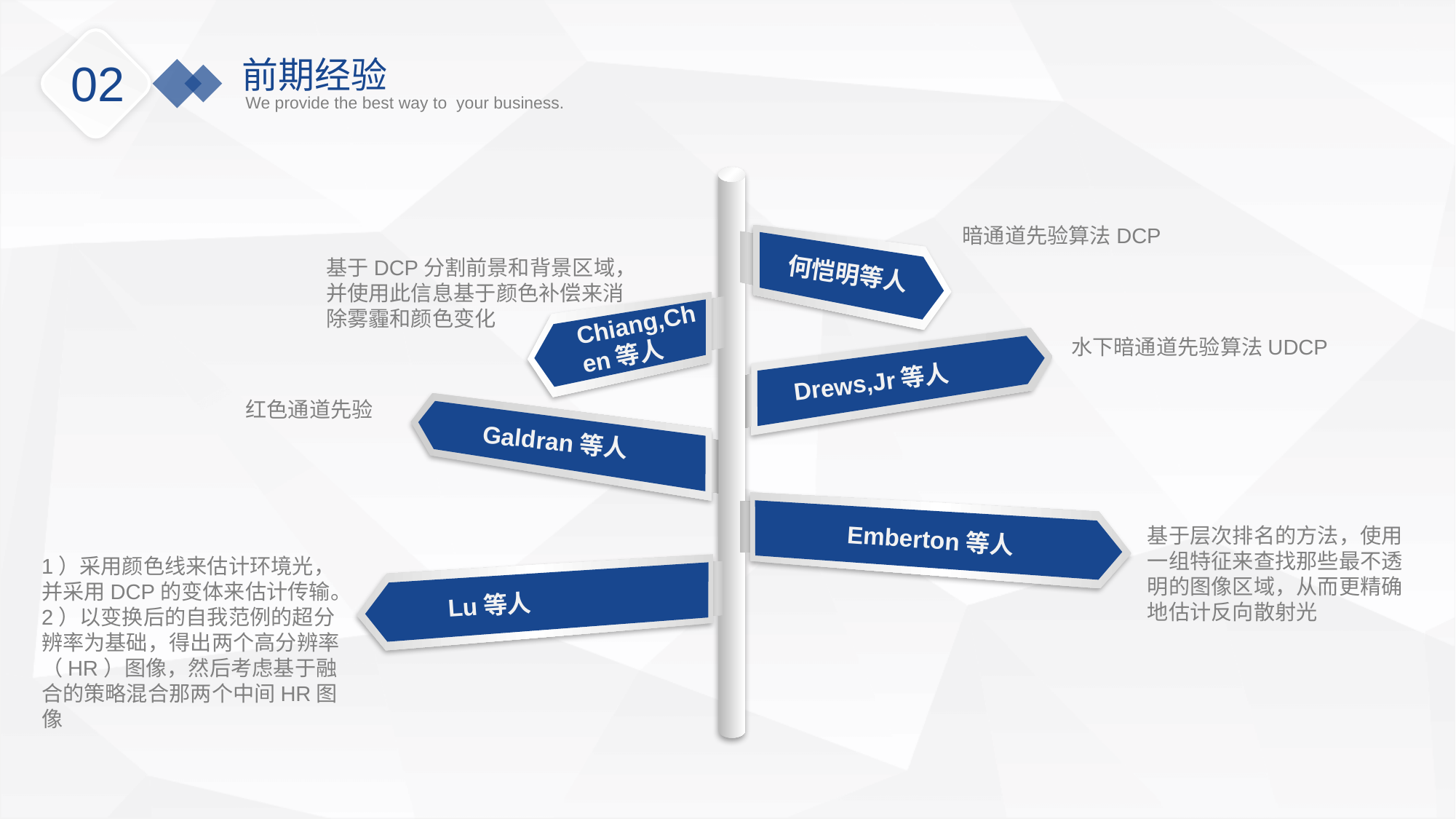

前期经验
We provide the best way to  your business.
02

暗通道先验算法DCP

基于DCP分割前景和背景区域，并使用此信息基于颜色补偿来消除雾霾和颜色变化
    何恺明等人

Chiang,Chen等人

水下暗通道先验算法UDCP
   Drews,Jr等人
红色通道先验

Galdran等人

基于层次排名的方法，使用一组特征来查找那些最不透明的图像区域，从而更精确地估计反向散射光
Emberton等人
1）采用颜色线来估计环境光，并采用DCP的变体来估计传输。
2）以变换后的自我范例的超分辨率为基础，得出两个高分辨率（HR）图像，然后考虑基于融合的策略混合那两个中间HR图像

Lu等人